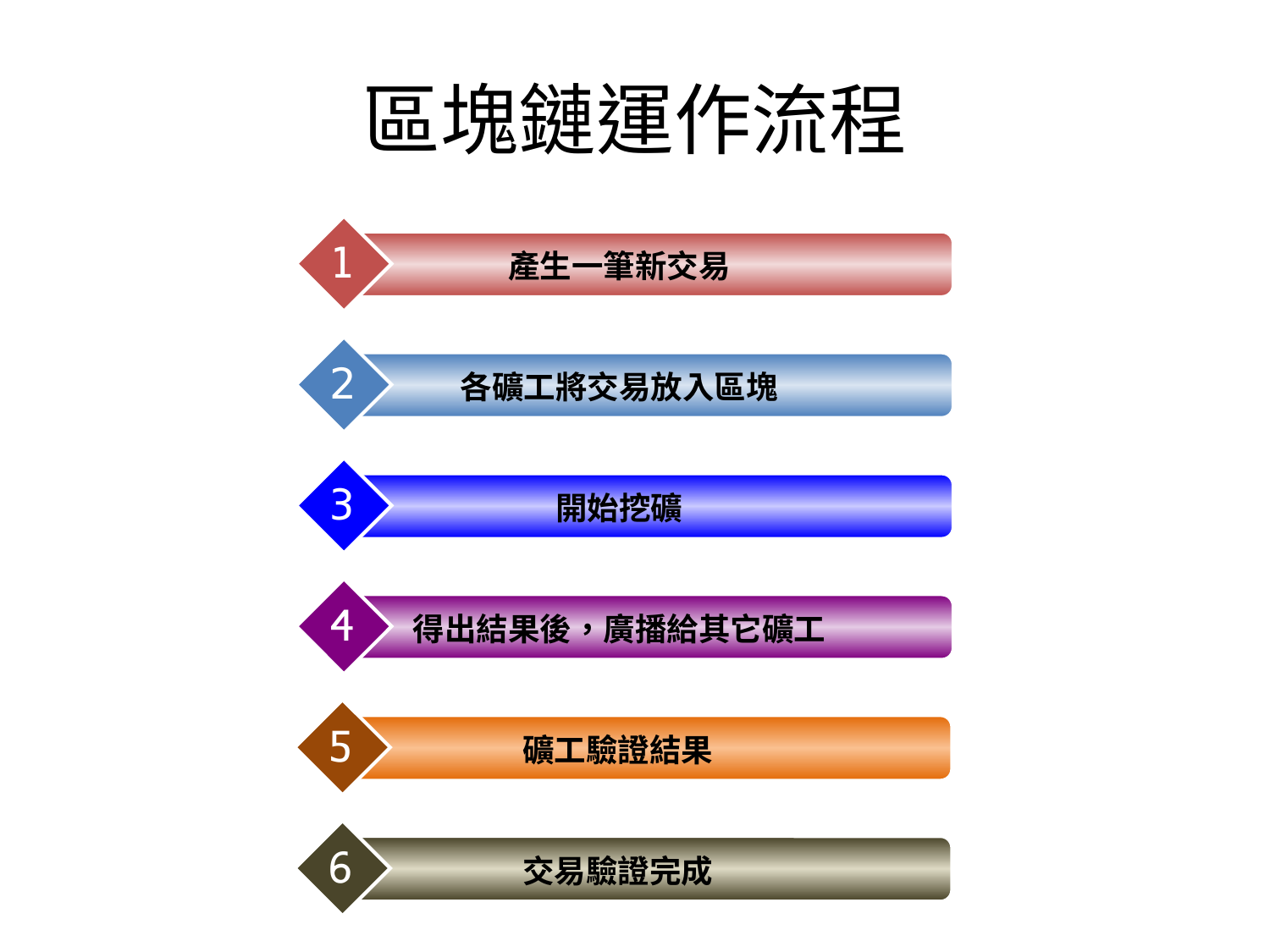

# 區塊鏈運作流程

1

產生一筆新交易

2

各礦工將交易放入區塊

3

開始挖礦

4

得出結果後，廣播給其它礦工

5

礦工驗證結果

6

交易驗證完成